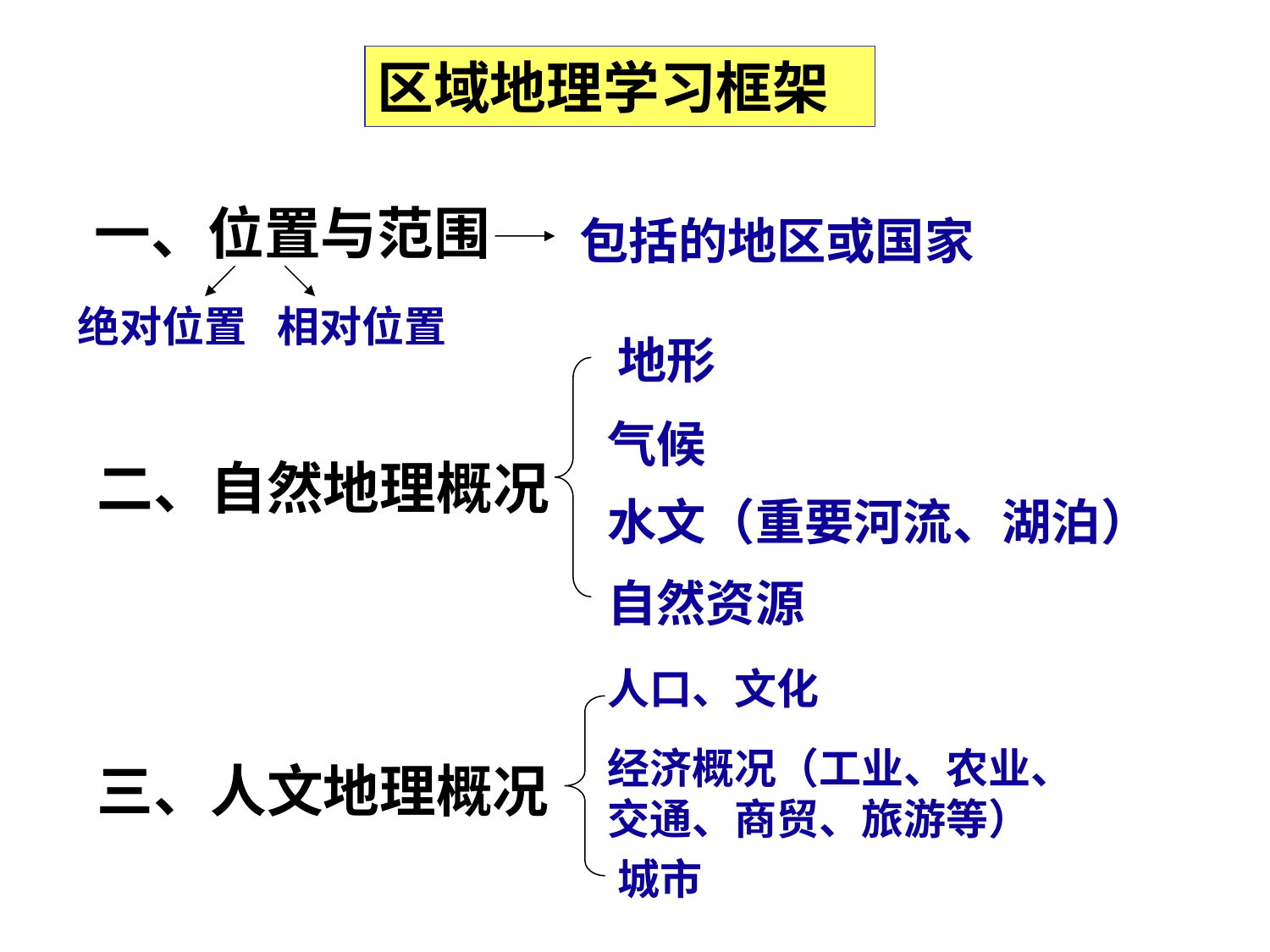

区域地理学习框架
一、位置与范围
包括的地区或国家

绝对位置
相对位置
地形

气候
二、自然地理概况
水文（重要河流、湖泊）
自然资源
人口、文化

经济概况（工业、农业、交通、商贸、旅游等）
三、人文地理概况
城市